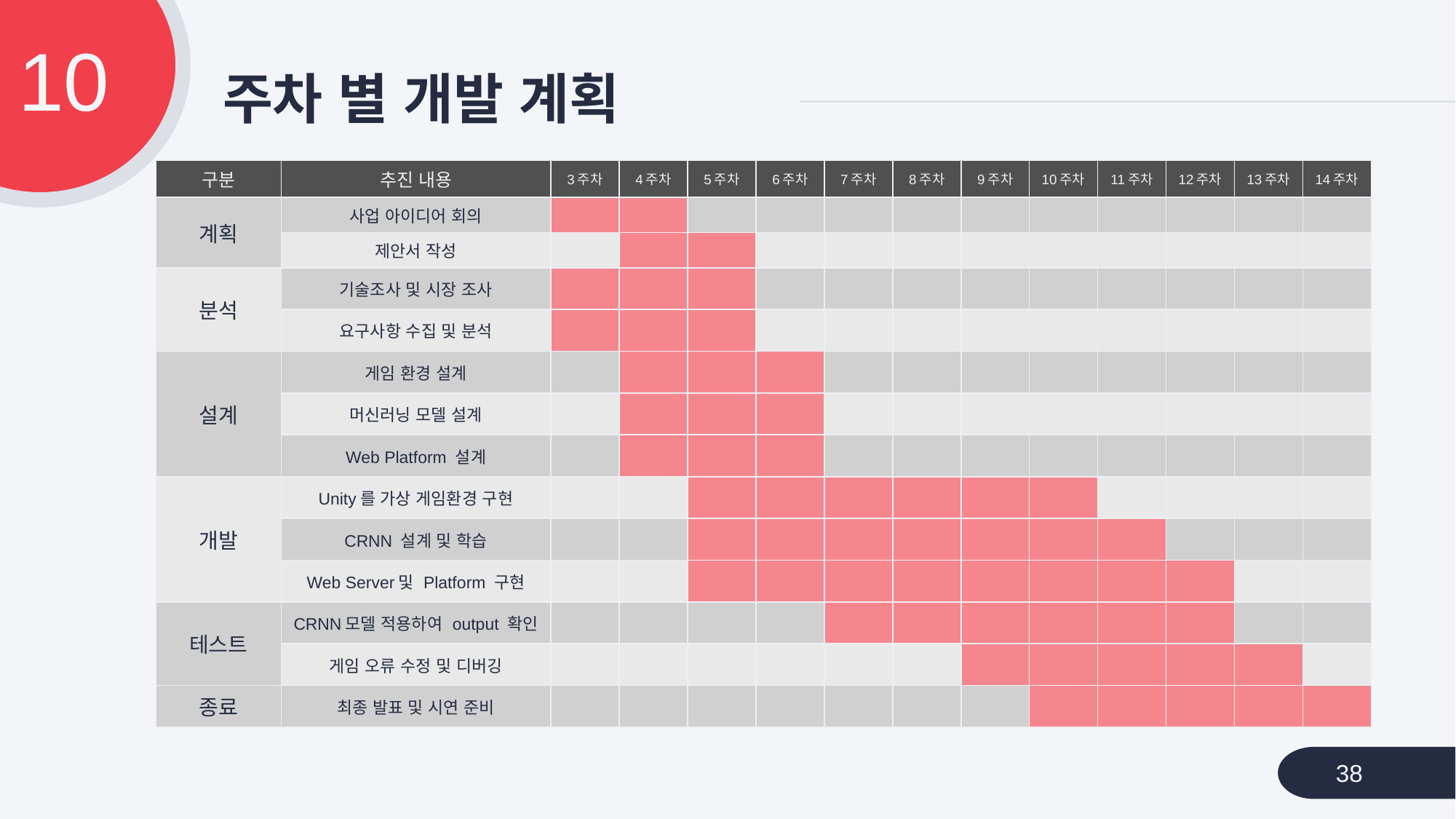

10
# 주차 별 개발 계획
| 구분 | 추진 내용 | 3주차 | 4주차 | 5주차 | 6주차 | 7주차 | 8주차 | 9주차 | 10주차 | 11주차 | 12주차 | 13주차 | 14주차 |
| --- | --- | --- | --- | --- | --- | --- | --- | --- | --- | --- | --- | --- | --- |
| 계획 | 사업 아이디어 회의 |  |  |  |  |  |  |  |  |  |  |  |  |
|  | 제안서 작성 |  |  |  |  |  |  |  |  |  |  |  |  |
| 분석 | 기술조사 및 시장 조사 |  |  |  |  |  |  |  |  |  |  |  |  |
|  | 요구사항 수집 및 분석 |  |  |  |  |  |  |  |  |  |  |  |  |
| 설계 | 게임 환경 설계 |  |  |  |  |  |  |  |  |  |  |  |  |
|  | 머신러닝 모델 설계 |  |  |  |  |  |  |  |  |  |  |  |  |
|  | Web Platform 설계 |  |  |  |  |  |  |  |  |  |  |  |  |
| 개발 | Unity를 가상 게임환경 구현 |  |  |  |  |  |  |  |  |  |  |  |  |
|  | CRNN 설계 및 학습 |  |  |  |  |  |  |  |  |  |  |  |  |
|  | Web Server및 Platform 구현 |  |  |  |  |  |  |  |  |  |  |  |  |
| 테스트 | CRNN모델 적용하여 output 확인 |  |  |  |  |  |  |  |  |  |  |  |  |
|  | 게임 오류 수정 및 디버깅 |  |  |  |  |  |  |  |  |  |  |  |  |
| 종료 | 최종 발표 및 시연 준비 |  |  |  |  |  |  |  |  |  |  |  |  |
38